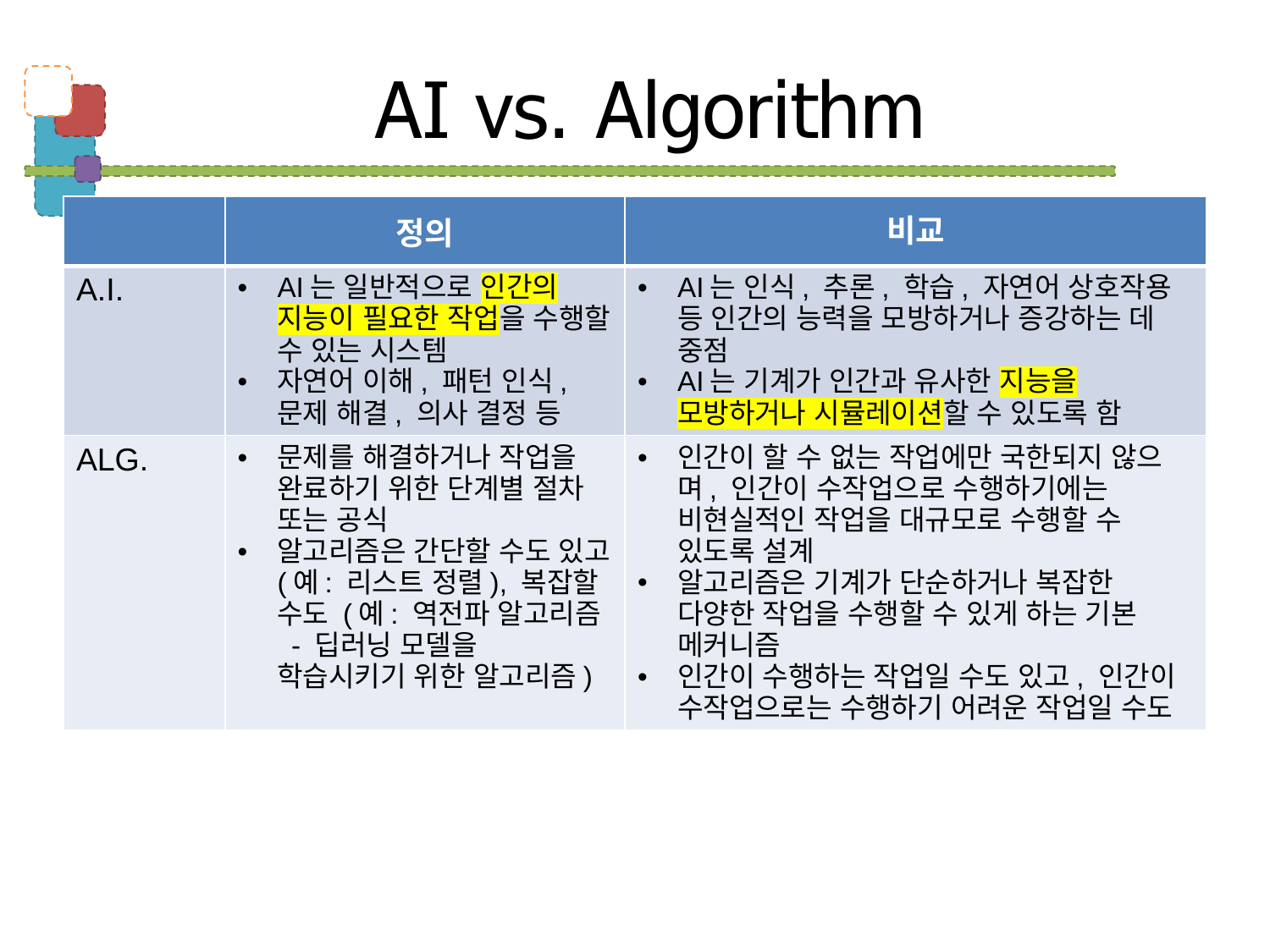

# AI vs. Algorithm
|  | 정의 | 비교 |
| --- | --- | --- |
| A.I. | AI는 일반적으로 인간의 지능이 필요한 작업을 수행할 수 있는 시스템 자연어 이해, 패턴 인식, 문제 해결, 의사 결정 등 | AI는 인식, 추론, 학습, 자연어 상호작용 등 인간의 능력을 모방하거나 증강하는 데 중점 AI는 기계가 인간과 유사한 지능을 모방하거나 시뮬레이션할 수 있도록 함 |
| ALG. | 문제를 해결하거나 작업을 완료하기 위한 단계별 절차 또는 공식 알고리즘은 간단할 수도 있고(예: 리스트 정렬), 복잡할 수도 (예: 역전파 알고리즘 - 딥러닝 모델을 학습시키기 위한 알고리즘) | 인간이 할 수 없는 작업에만 국한되지 않으며, 인간이 수작업으로 수행하기에는 비현실적인 작업을 대규모로 수행할 수 있도록 설계 알고리즘은 기계가 단순하거나 복잡한 다양한 작업을 수행할 수 있게 하는 기본 메커니즘 인간이 수행하는 작업일 수도 있고, 인간이 수작업으로는 수행하기 어려운 작업일 수도 |